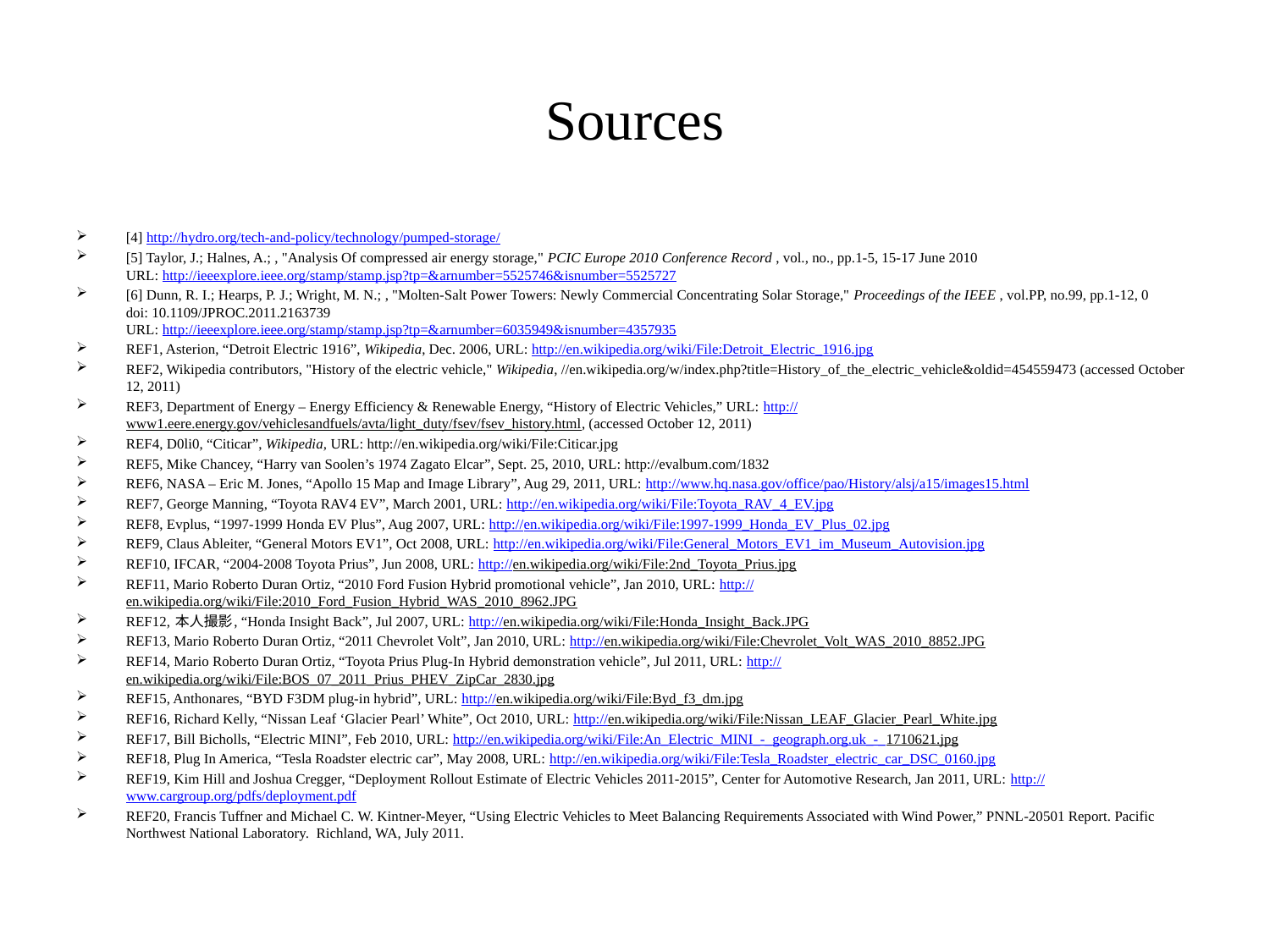

# Sources
[4] http://hydro.org/tech-and-policy/technology/pumped-storage/
[5] Taylor, J.; Halnes, A.; , "Analysis Of compressed air energy storage," PCIC Europe 2010 Conference Record , vol., no., pp.1-5, 15-17 June 2010
URL: http://ieeexplore.ieee.org/stamp/stamp.jsp?tp=&arnumber=5525746&isnumber=5525727
[6] Dunn, R. I.; Hearps, P. J.; Wright, M. N.; , "Molten-Salt Power Towers: Newly Commercial Concentrating Solar Storage," Proceedings of the IEEE , vol.PP, no.99, pp.1-12, 0
doi: 10.1109/JPROC.2011.2163739
URL: http://ieeexplore.ieee.org/stamp/stamp.jsp?tp=&arnumber=6035949&isnumber=4357935
REF1, Asterion, “Detroit Electric 1916”, Wikipedia, Dec. 2006, URL: http://en.wikipedia.org/wiki/File:Detroit_Electric_1916.jpg
REF2, Wikipedia contributors, "History of the electric vehicle," Wikipedia, //en.wikipedia.org/w/index.php?title=History_of_the_electric_vehicle&oldid=454559473 (accessed October 12, 2011)
REF3, Department of Energy – Energy Efficiency & Renewable Energy, “History of Electric Vehicles,” URL: http://www1.eere.energy.gov/vehiclesandfuels/avta/light_duty/fsev/fsev_history.html, (accessed October 12, 2011)
REF4, D0li0, “Citicar”, Wikipedia, URL: http://en.wikipedia.org/wiki/File:Citicar.jpg
REF5, Mike Chancey, “Harry van Soolen’s 1974 Zagato Elcar”, Sept. 25, 2010, URL: http://evalbum.com/1832
REF6, NASA – Eric M. Jones, “Apollo 15 Map and Image Library”, Aug 29, 2011, URL: http://www.hq.nasa.gov/office/pao/History/alsj/a15/images15.html
REF7, George Manning, “Toyota RAV4 EV”, March 2001, URL: http://en.wikipedia.org/wiki/File:Toyota_RAV_4_EV.jpg
REF8, Evplus, “1997-1999 Honda EV Plus”, Aug 2007, URL: http://en.wikipedia.org/wiki/File:1997-1999_Honda_EV_Plus_02.jpg
REF9, Claus Ableiter, “General Motors EV1”, Oct 2008, URL: http://en.wikipedia.org/wiki/File:General_Motors_EV1_im_Museum_Autovision.jpg
REF10, IFCAR, “2004-2008 Toyota Prius”, Jun 2008, URL: http://en.wikipedia.org/wiki/File:2nd_Toyota_Prius.jpg
REF11, Mario Roberto Duran Ortiz, “2010 Ford Fusion Hybrid promotional vehicle”, Jan 2010, URL: http://en.wikipedia.org/wiki/File:2010_Ford_Fusion_Hybrid_WAS_2010_8962.JPG
REF12, 本人撮影, “Honda Insight Back”, Jul 2007, URL: http://en.wikipedia.org/wiki/File:Honda_Insight_Back.JPG
REF13, Mario Roberto Duran Ortiz, “2011 Chevrolet Volt”, Jan 2010, URL: http://en.wikipedia.org/wiki/File:Chevrolet_Volt_WAS_2010_8852.JPG
REF14, Mario Roberto Duran Ortiz, “Toyota Prius Plug-In Hybrid demonstration vehicle”, Jul 2011, URL: http://en.wikipedia.org/wiki/File:BOS_07_2011_Prius_PHEV_ZipCar_2830.jpg
REF15, Anthonares, “BYD F3DM plug-in hybrid”, URL: http://en.wikipedia.org/wiki/File:Byd_f3_dm.jpg
REF16, Richard Kelly, “Nissan Leaf ‘Glacier Pearl’ White”, Oct 2010, URL: http://en.wikipedia.org/wiki/File:Nissan_LEAF_Glacier_Pearl_White.jpg
REF17, Bill Bicholls, “Electric MINI”, Feb 2010, URL: http://en.wikipedia.org/wiki/File:An_Electric_MINI_-_geograph.org.uk_-_1710621.jpg
REF18, Plug In America, “Tesla Roadster electric car”, May 2008, URL: http://en.wikipedia.org/wiki/File:Tesla_Roadster_electric_car_DSC_0160.jpg
REF19, Kim Hill and Joshua Cregger, “Deployment Rollout Estimate of Electric Vehicles 2011-2015”, Center for Automotive Research, Jan 2011, URL: http://www.cargroup.org/pdfs/deployment.pdf
REF20, Francis Tuffner and Michael C. W. Kintner-Meyer, “Using Electric Vehicles to Meet Balancing Requirements Associated with Wind Power,” PNNL-20501 Report. Pacific Northwest National Laboratory.  Richland, WA, July 2011.